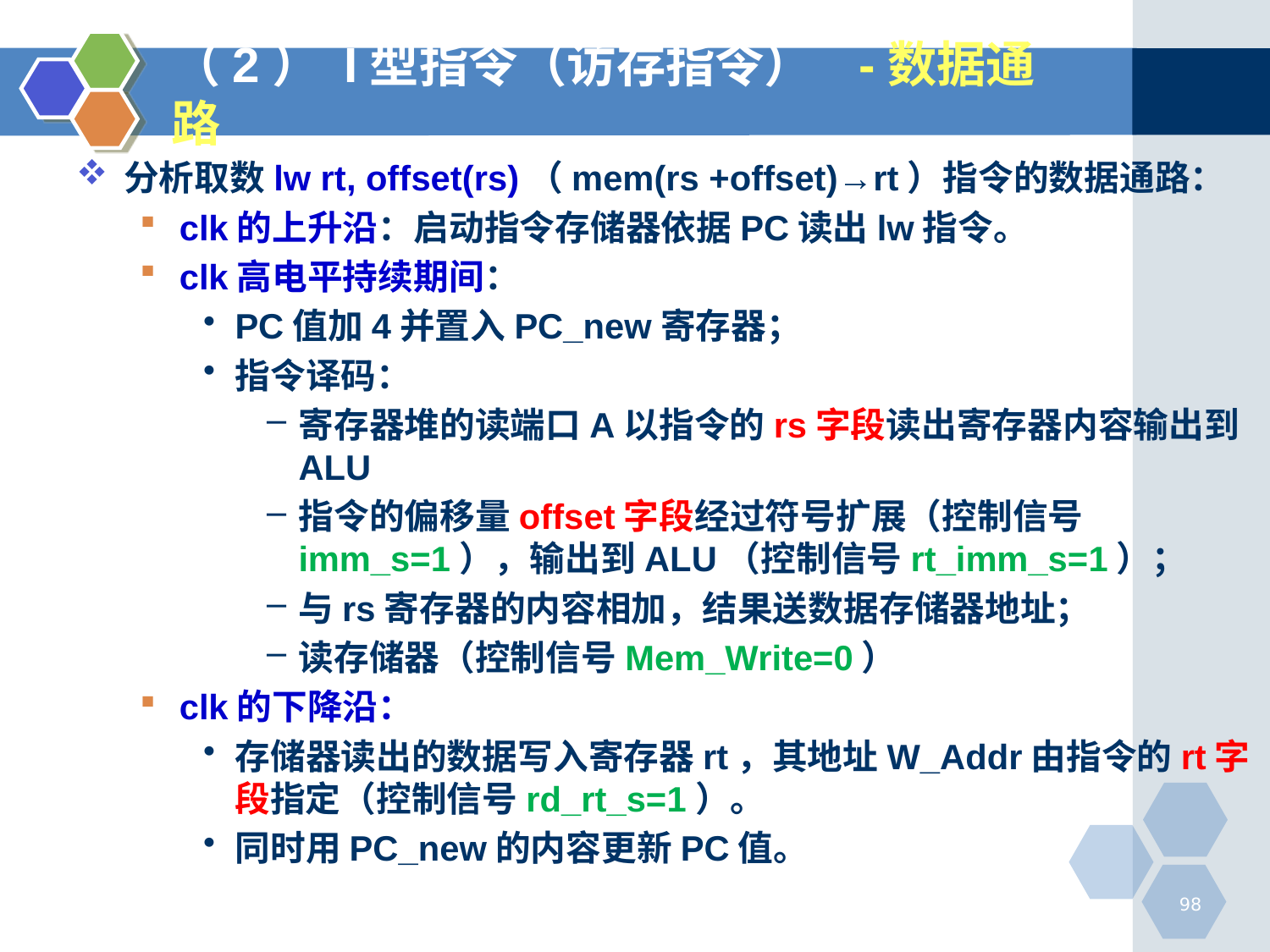

# （2） I型指令（访存指令）   -数据通路
分析取数lw rt, offset(rs)（mem(rs +offset)→rt）指令的数据通路：
clk的上升沿：启动指令存储器依据PC读出lw指令。
clk高电平持续期间：
PC值加4并置入PC_new寄存器；
指令译码：
寄存器堆的读端口A以指令的rs字段读出寄存器内容输出到ALU
指令的偏移量offset字段经过符号扩展（控制信号imm_s=1），输出到ALU（控制信号rt_imm_s=1）；
与rs寄存器的内容相加，结果送数据存储器地址；
读存储器（控制信号Mem_Write=0）
clk的下降沿：
存储器读出的数据写入寄存器rt，其地址W_Addr由指令的rt字段指定（控制信号rd_rt_s=1）。
同时用PC_new的内容更新PC值。

98